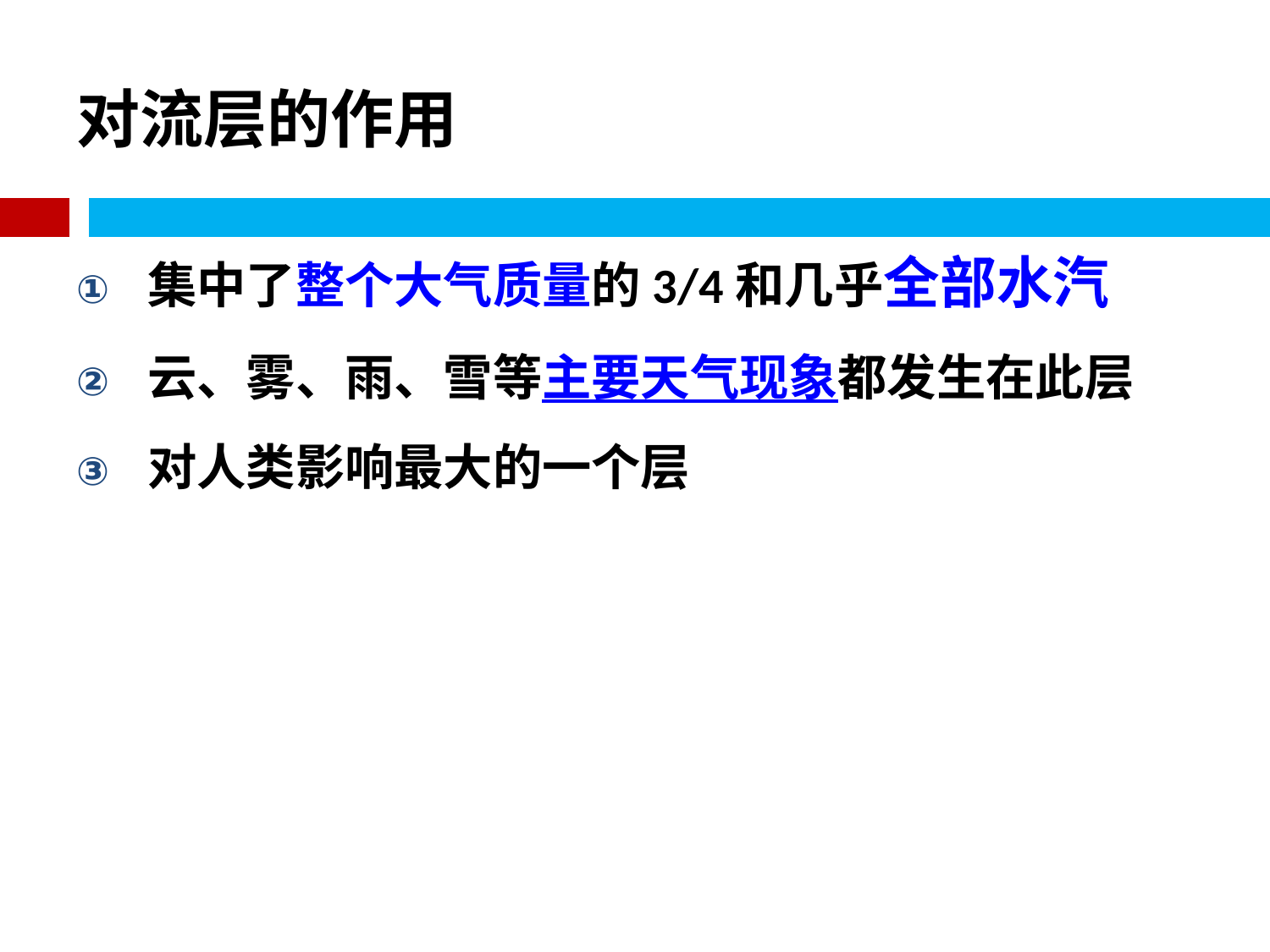

# 对流层的作用
集中了整个大气质量的3/4和几乎全部水汽
云、雾、雨、雪等主要天气现象都发生在此层
对人类影响最大的一个层